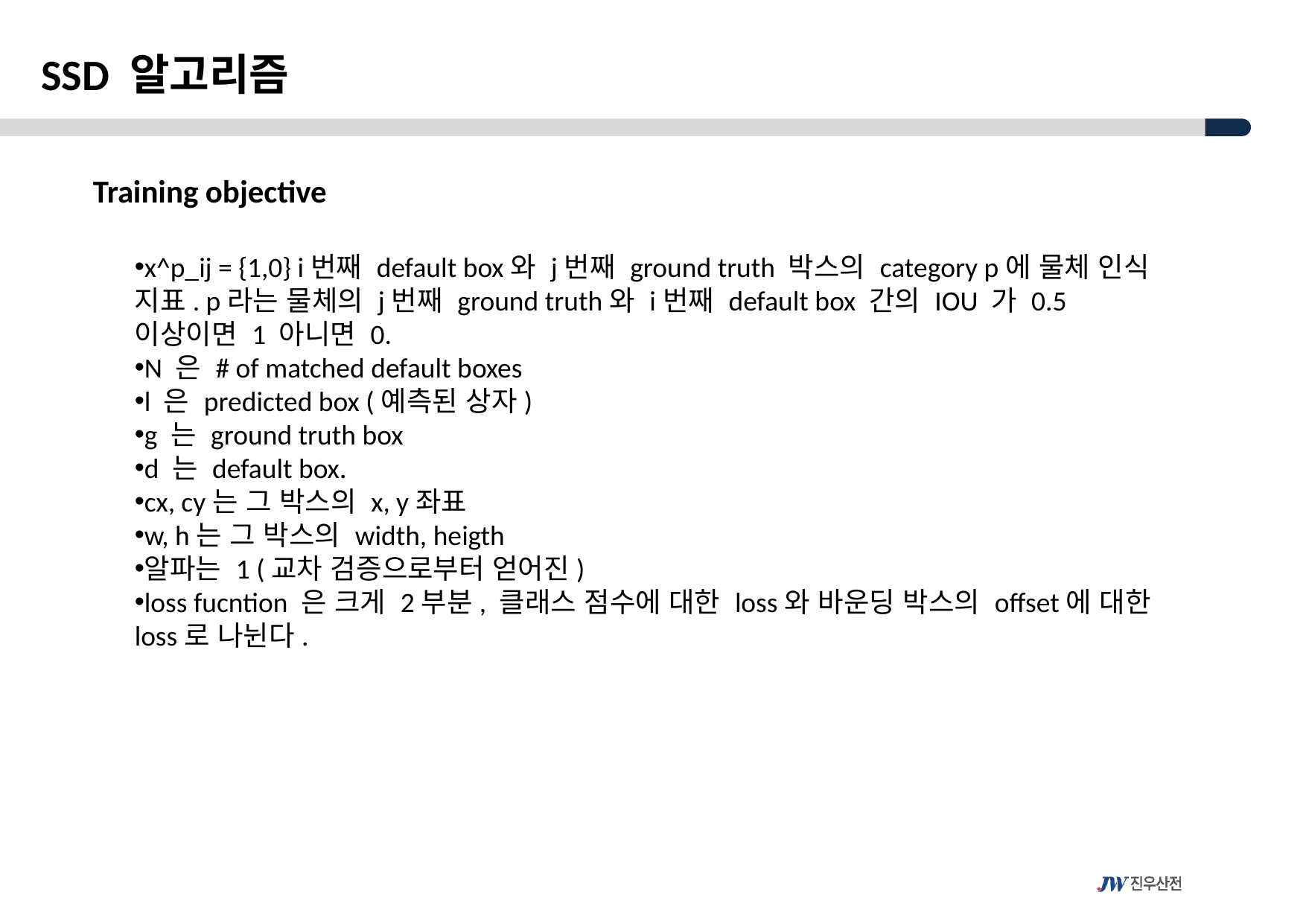

SSD 알고리즘
Training objective
x^p_ij = {1,0} i번째 default box와 j번째 ground truth 박스의 category p에 물체 인식 지표. p라는 물체의 j번째 ground truth와 i번째 default box 간의 IOU 가 0.5 이상이면 1 아니면 0.
N 은 # of matched default boxes
l 은 predicted box (예측된 상자)
g 는 ground truth box
d 는 default box.
cx, cy는 그 박스의 x, y좌표
w, h는 그 박스의 width, heigth
알파는 1 (교차 검증으로부터 얻어진)
loss fucntion 은 크게 2부분, 클래스 점수에 대한 loss와 바운딩 박스의 offset에 대한 loss로 나뉜다.